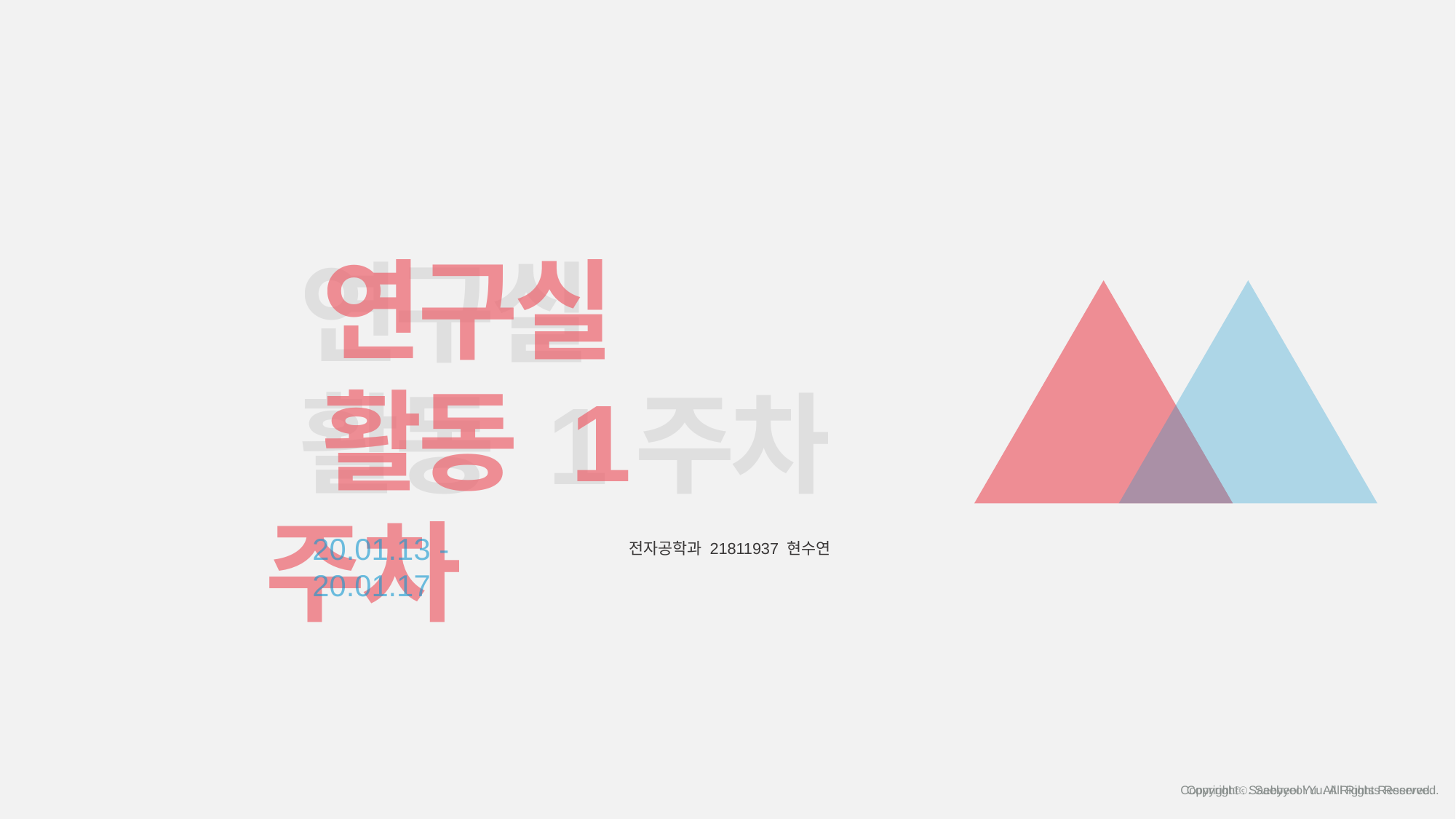

연구실
 활동 1주차
연구실
활동 1주차

20.01.13 - 20.01.17
전자공학과 21811937 현수연
Copyrightⓒ. Saebyeol Yu. All Rights Reserved.